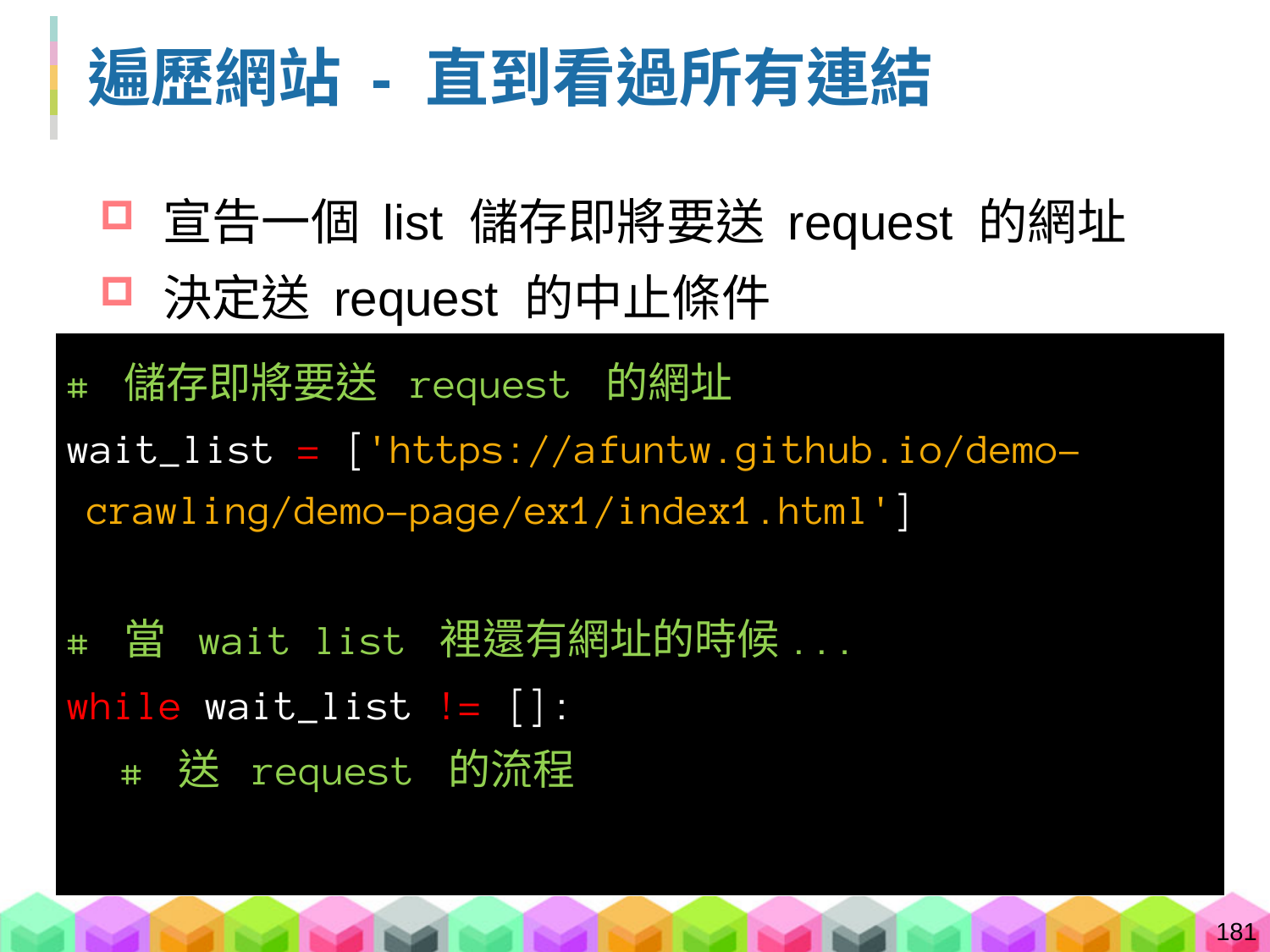

# 遍歷網站 - 直到看過所有連結
宣告一個 list 儲存即將要送 request 的網址
決定送 request 的中止條件
# 儲存即將要送 request 的網址
wait_list = ['https://afuntw.github.io/demo-crawling/demo-page/ex1/index1.html']

# 當 wait list 裡還有網址的時候...
while wait_list != []:
# 送 request 的流程
181